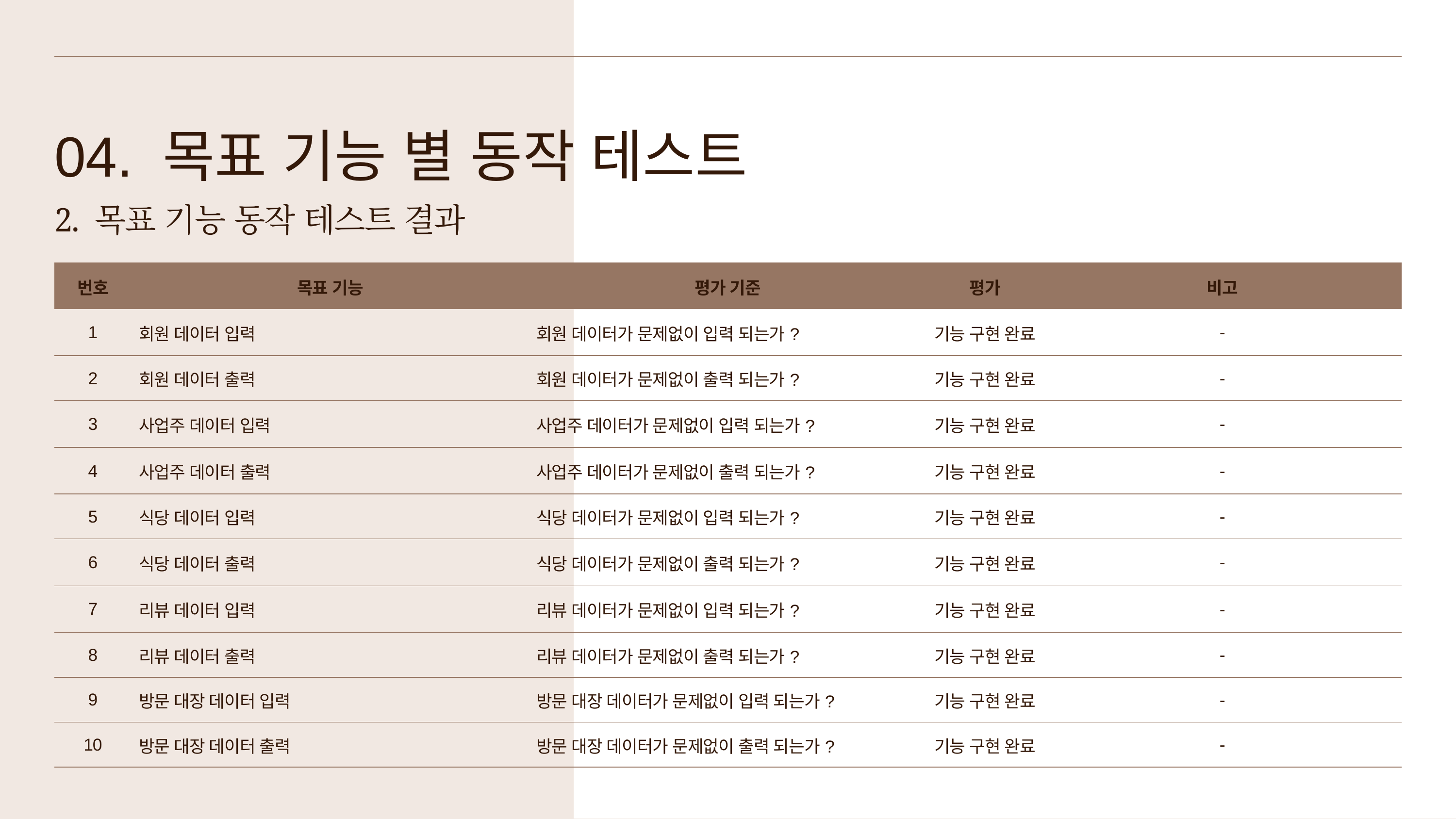

04. 목표 기능 별 동작 테스트
2. 목표 기능 동작 테스트 결과
| 번호 | 목표 기능 | 평가 기준 | 평가 | 비고 |
| --- | --- | --- | --- | --- |
| 1 | 회원 데이터 입력 | 회원 데이터가 문제없이 입력 되는가? | 기능 구현 완료 | - |
| 2 | 회원 데이터 출력 | 회원 데이터가 문제없이 출력 되는가? | 기능 구현 완료 | - |
| 3 | 사업주 데이터 입력 | 사업주 데이터가 문제없이 입력 되는가? | 기능 구현 완료 | - |
| 4 | 사업주 데이터 출력 | 사업주 데이터가 문제없이 출력 되는가? | 기능 구현 완료 | - |
| 5 | 식당 데이터 입력 | 식당 데이터가 문제없이 입력 되는가? | 기능 구현 완료 | - |
| 6 | 식당 데이터 출력 | 식당 데이터가 문제없이 출력 되는가? | 기능 구현 완료 | - |
| 7 | 리뷰 데이터 입력 | 리뷰 데이터가 문제없이 입력 되는가? | 기능 구현 완료 | - |
| 8 | 리뷰 데이터 출력 | 리뷰 데이터가 문제없이 출력 되는가? | 기능 구현 완료 | - |
| 9 | 방문 대장 데이터 입력 | 방문 대장 데이터가 문제없이 입력 되는가? | 기능 구현 완료 | - |
| 10 | 방문 대장 데이터 출력 | 방문 대장 데이터가 문제없이 출력 되는가? | 기능 구현 완료 | - |